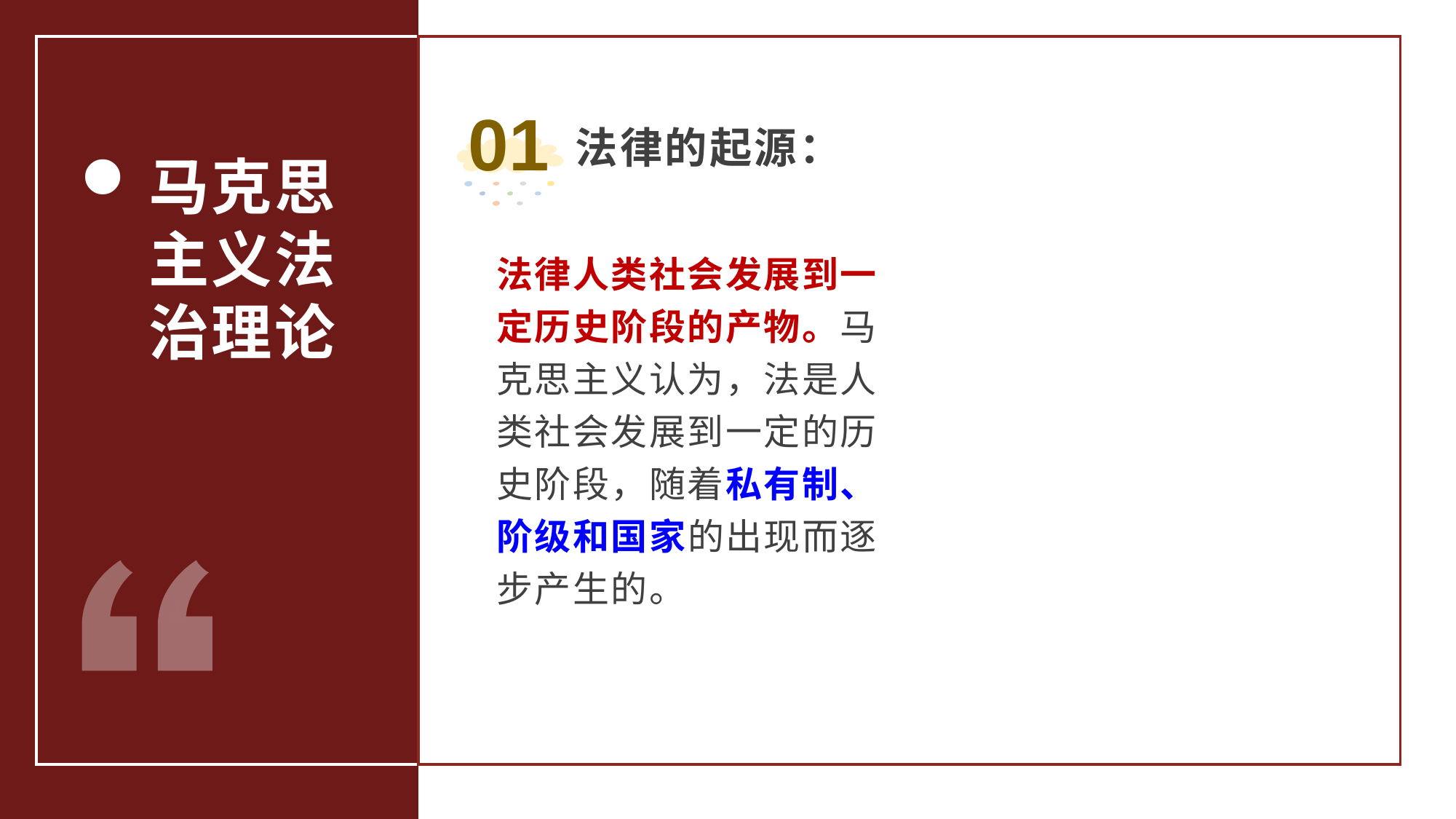

01

法律的起源：
法律人类社会发展到一定历史阶段的产物。马克思主义认为，法是人类社会发展到一定的历史阶段，随着私有制、阶级和国家的出现而逐步产生的。
马克思主义法治理论

  7